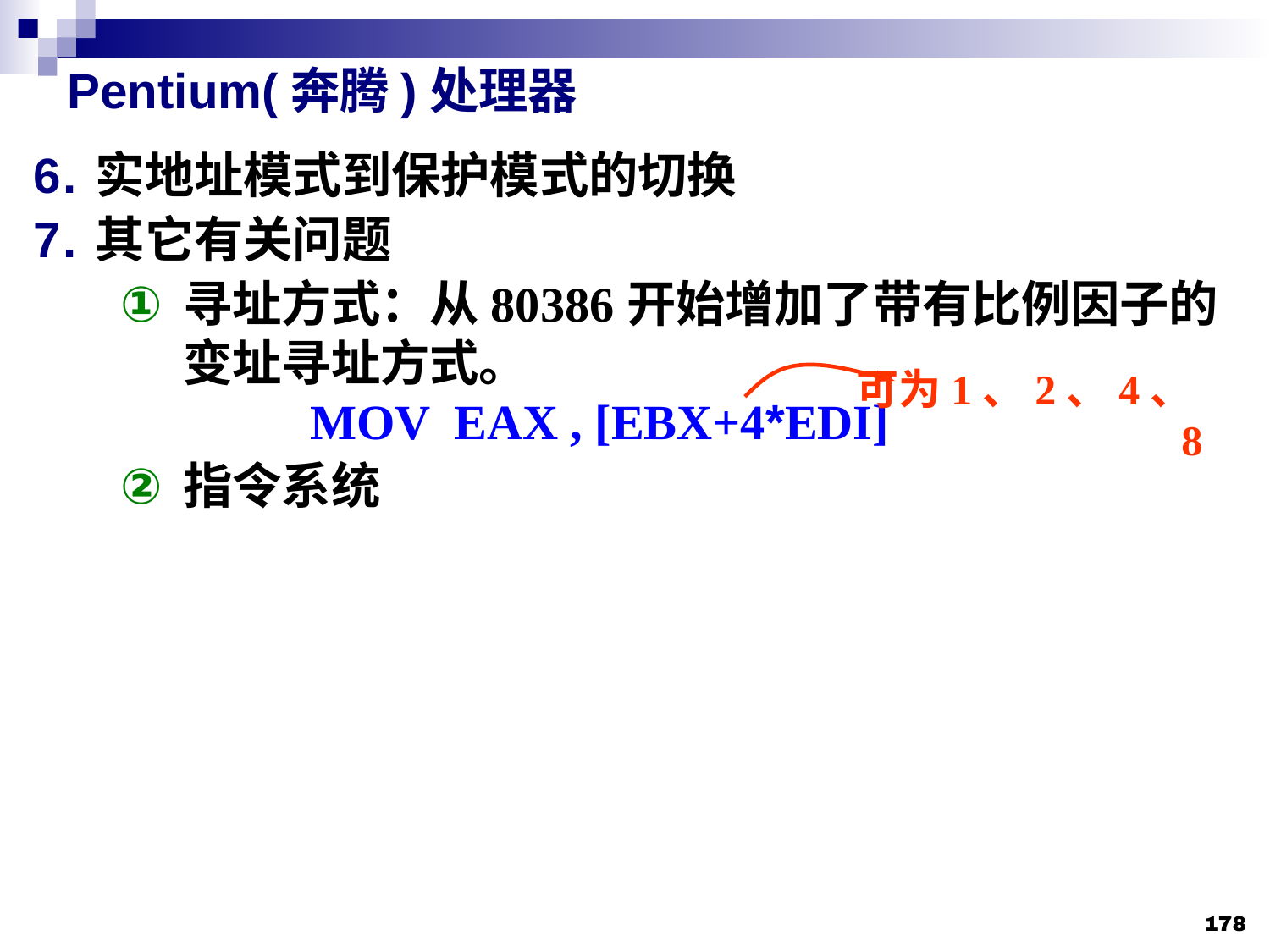

# Pentium(奔腾)处理器
实地址模式到保护模式的切换
其它有关问题
寻址方式：从80386开始增加了带有比例因子的变址寻址方式。
	MOV  EAX , [EBX+4*EDI]
指令系统
可为1、2、4、8

178